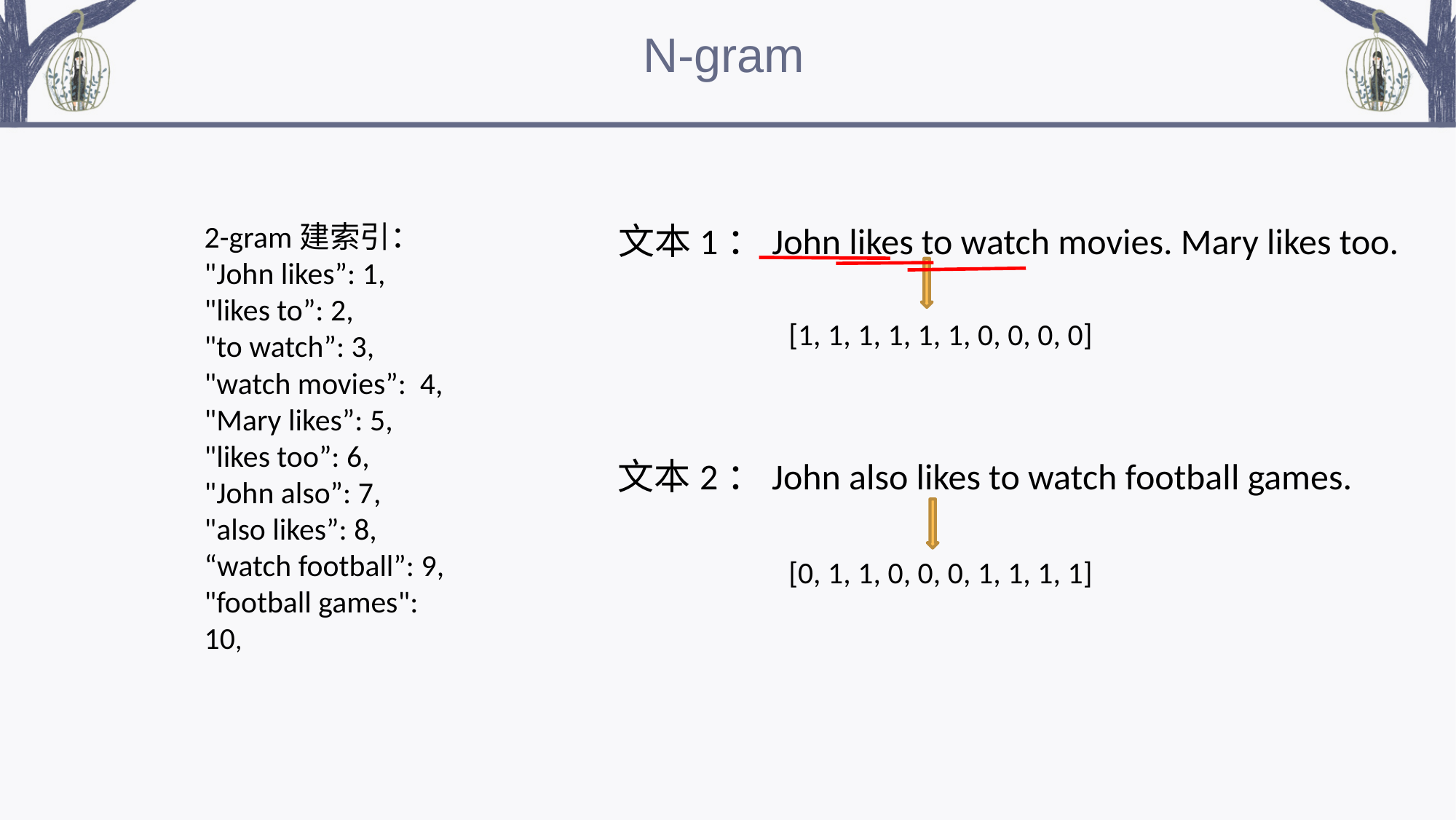

N-gram

2-gram建索引：
"John likes”: 1,
"likes to”: 2,
"to watch”: 3,
"watch movies”:  4,
"Mary likes”: 5,
"likes too”: 6,
"John also”: 7,
"also likes”: 8,
“watch football”: 9,
"football games": 10,
文本1：John likes to watch movies. Mary likes too.

[1, 1, 1, 1, 1, 1, 0, 0, 0, 0]
文本2：John also likes to watch football games.

[0, 1, 1, 0, 0, 0, 1, 1, 1, 1]